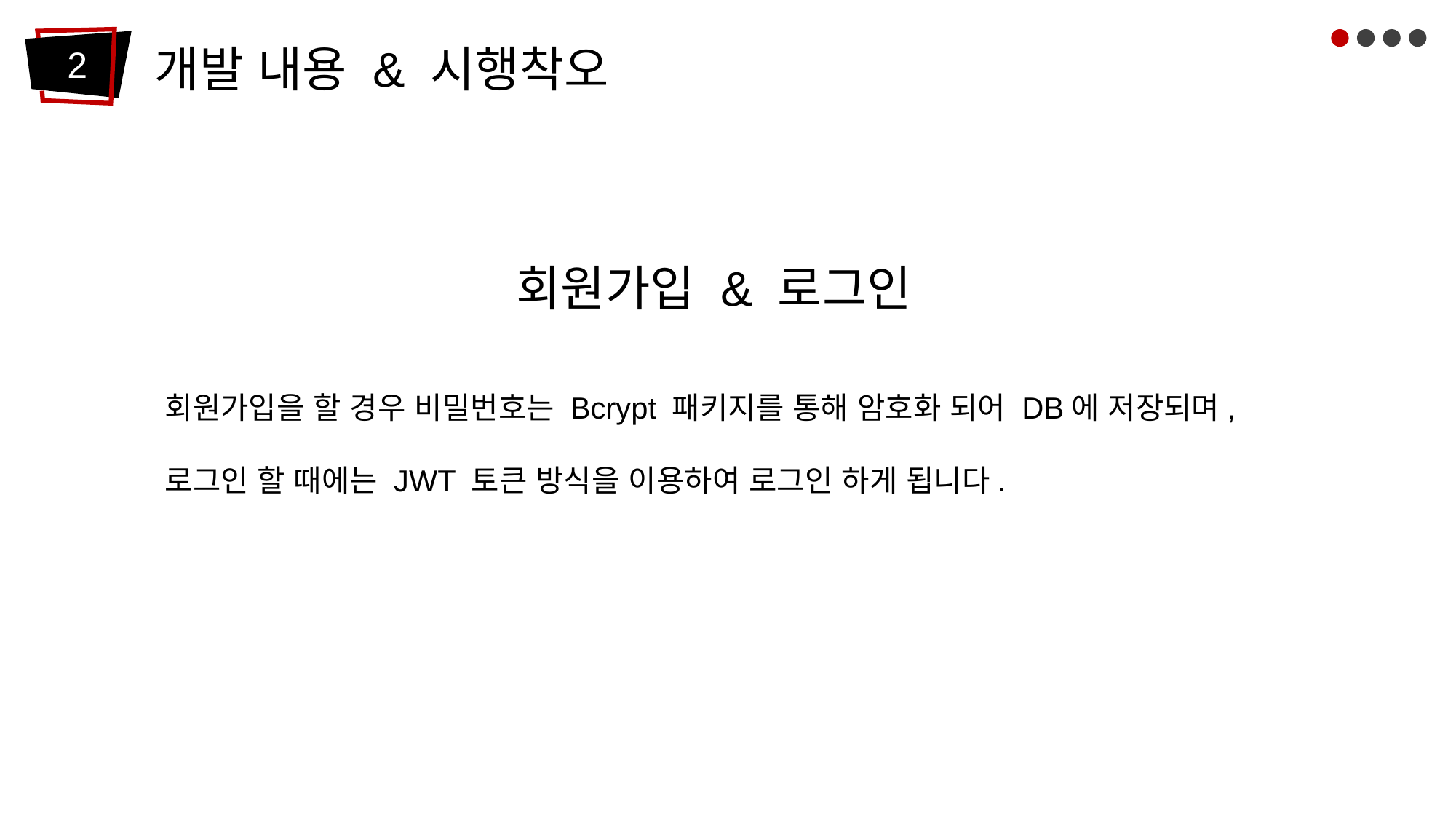

개발 내용 & 시행착오
2
  회원가입 & 로그인

회원가입을 할 경우 비밀번호는 Bcrypt 패키지를 통해 암호화 되어 DB에 저장되며, 로그인 할 때에는 JWT 토큰 방식을 이용하여 로그인 하게 됩니다.